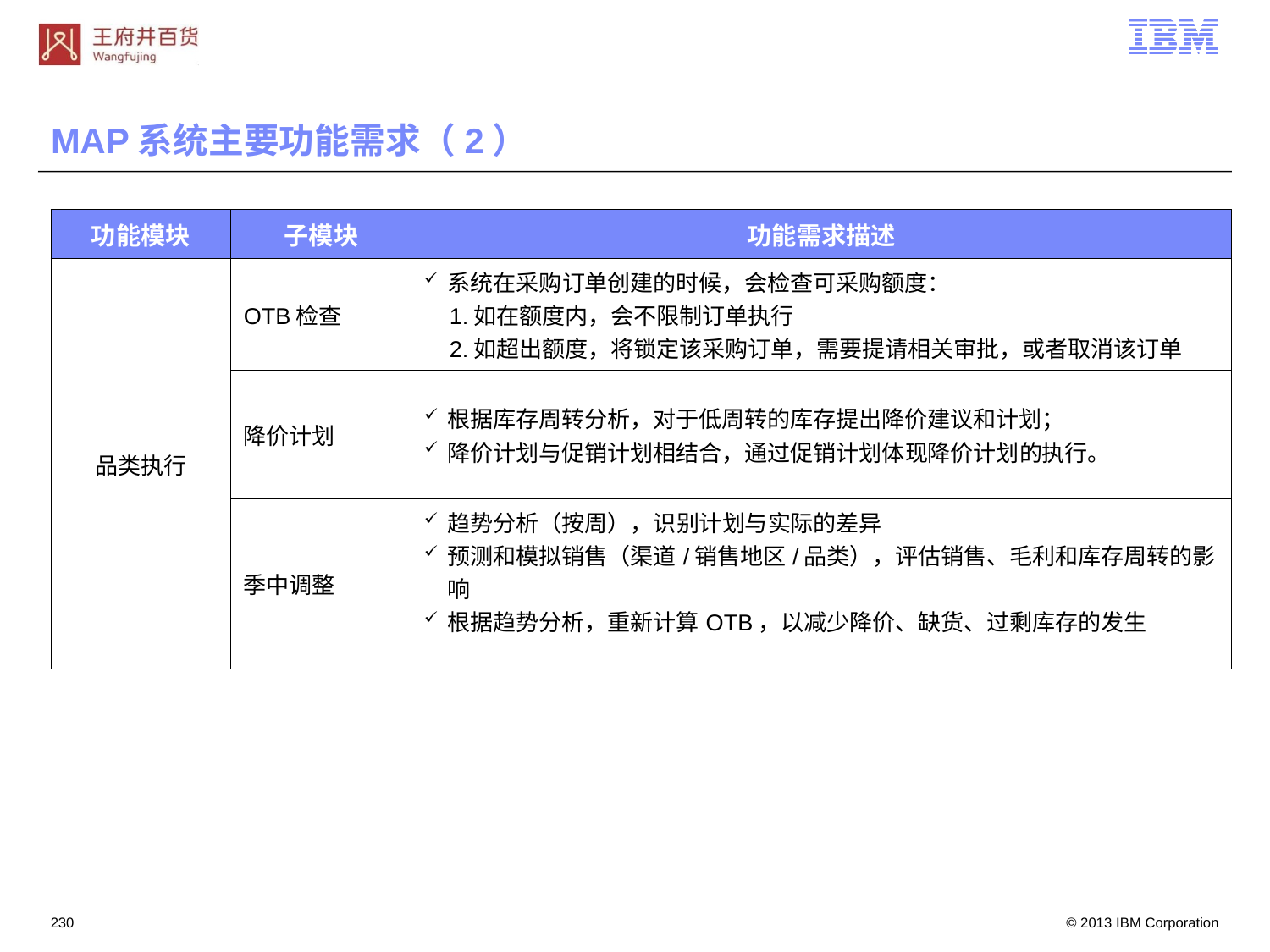

# MAP系统主要功能需求（2）
| 功能模块 | 子模块 | 功能需求描述 |
| --- | --- | --- |
| 品类执行 | OTB检查 | 系统在采购订单创建的时候，会检查可采购额度： 1.如在额度内，会不限制订单执行 2.如超出额度，将锁定该采购订单，需要提请相关审批，或者取消该订单 |
|  | 降价计划 | 根据库存周转分析，对于低周转的库存提出降价建议和计划； 降价计划与促销计划相结合，通过促销计划体现降价计划的执行。 |
|  | 季中调整 | 趋势分析（按周），识别计划与实际的差异 预测和模拟销售（渠道/销售地区/品类），评估销售、毛利和库存周转的影响 根据趋势分析，重新计算OTB，以减少降价、缺货、过剩库存的发生 |
230